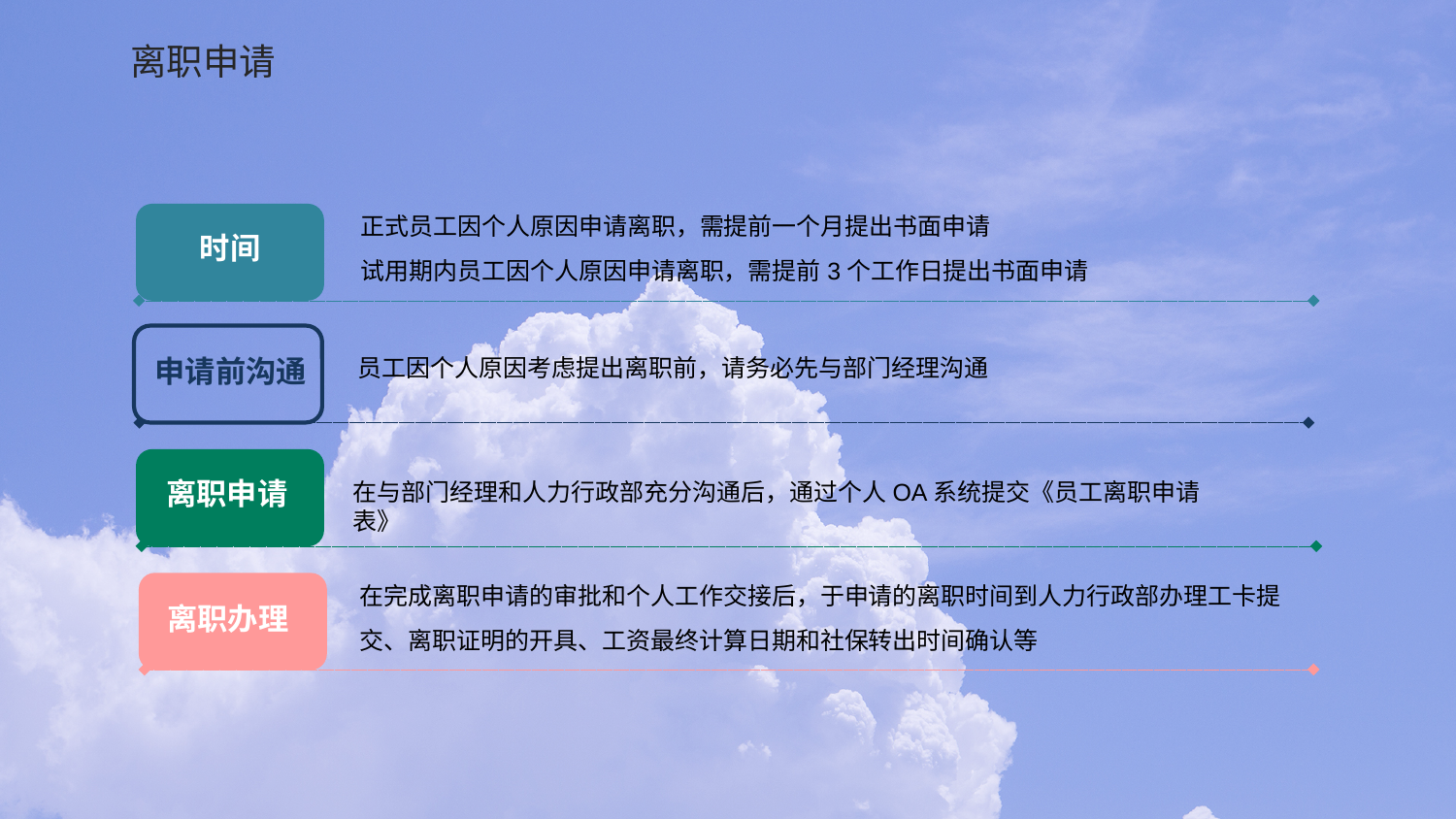

离职申请

正式员工因个人原因申请离职，需提前一个月提出书面申请

试用期内员工因个人原因申请离职，需提前3个工作日提出书面申请
时间

申请前沟通
员工因个人原因考虑提出离职前，请务必先与部门经理沟通

离职申请
在与部门经理和人力行政部充分沟通后，通过个人OA系统提交《员工离职申请表》

在完成离职申请的审批和个人工作交接后，于申请的离职时间到人力行政部办理工卡提

交、离职证明的开具、工资最终计算日期和社保转出时间确认等
离职办理